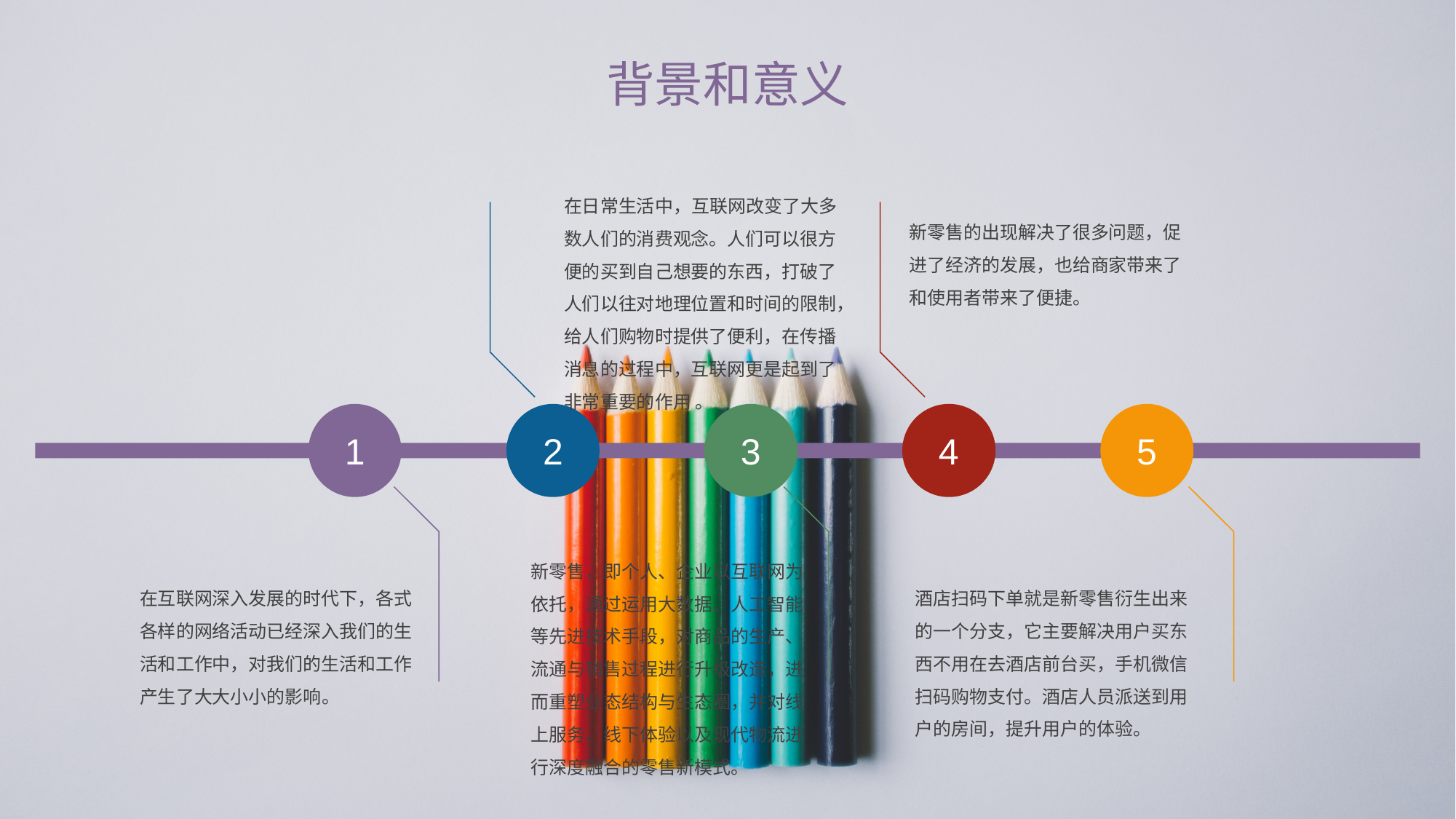

背景和意义
在日常生活中，互联网改变了大多数人们的消费观念。人们可以很方便的买到自己想要的东西，打破了人们以往对地理位置和时间的限制，给人们购物时提供了便利，在传播消息的过程中，互联网更是起到了非常重要的作用 。

新零售的出现解决了很多问题，促进了经济的发展，也给商家带来了和使用者带来了便捷。

1
2
3
4
5

新零售，即个人、企业以互联网为依托，通过运用大数据、人工智能等先进技术手段，对商品的生产、流通与销售过程进行升级改造，进而重塑业态结构与生态圈，并对线上服务、线下体验以及现代物流进行深度融合的零售新模式。
在互联网深入发展的时代下，各式各样的网络活动已经深入我们的生活和工作中，对我们的生活和工作产生了大大小小的影响。
酒店扫码下单就是新零售衍生出来的一个分支，它主要解决用户买东西不用在去酒店前台买，手机微信扫码购物支付。酒店人员派送到用户的房间，提升用户的体验。